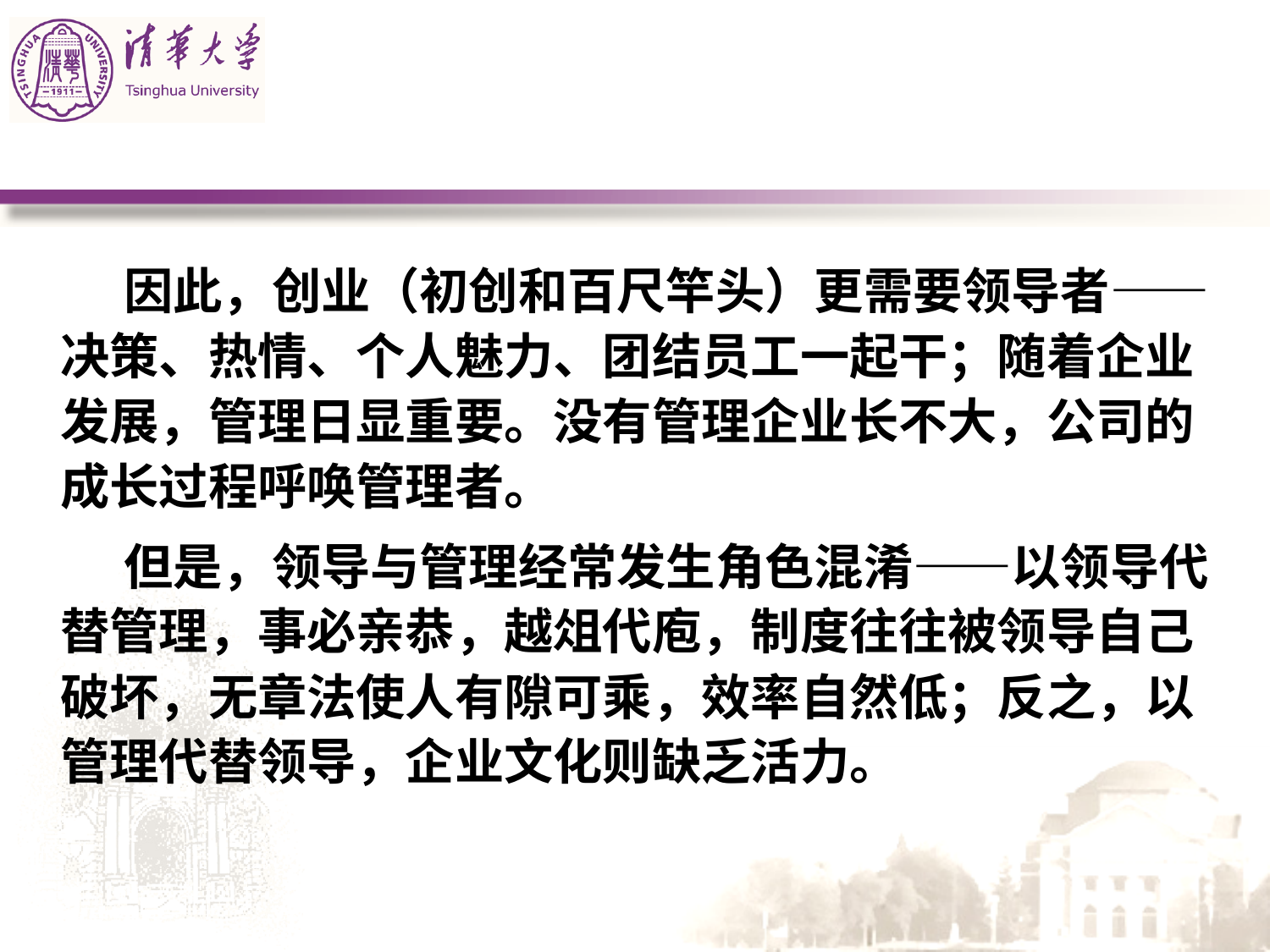

#
因此，创业（初创和百尺竿头）更需要领导者――决策、热情、个人魅力、团结员工一起干；随着企业发展，管理日显重要。没有管理企业长不大，公司的成长过程呼唤管理者。
但是，领导与管理经常发生角色混淆――以领导代替管理，事必亲恭，越俎代庖，制度往往被领导自己破坏，无章法使人有隙可乘，效率自然低；反之，以管理代替领导，企业文化则缺乏活力。